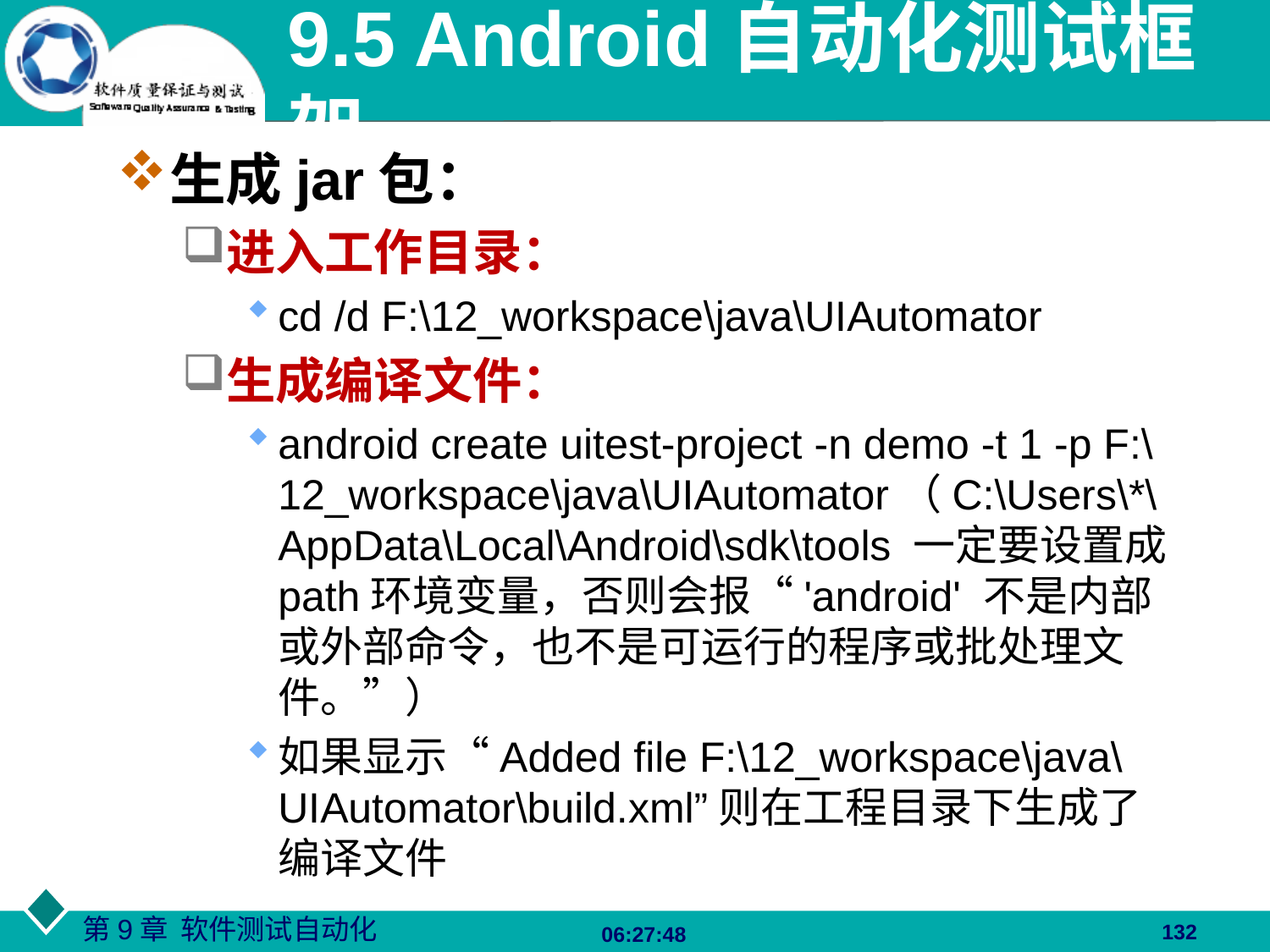

# 9.5 Android自动化测试框架
生成jar包：
进入工作目录：
cd /d F:\12_workspace\java\UIAutomator
生成编译文件：
android create uitest-project -n demo -t 1 -p F:\12_workspace\java\UIAutomator（C:\Users\*\AppData\Local\Android\sdk\tools 一定要设置成path环境变量，否则会报“'android' 不是内部或外部命令，也不是可运行的程序或批处理文件。”）
如果显示“Added file F:\12_workspace\java\UIAutomator\build.xml”则在工程目录下生成了编译文件

132
06:27:48